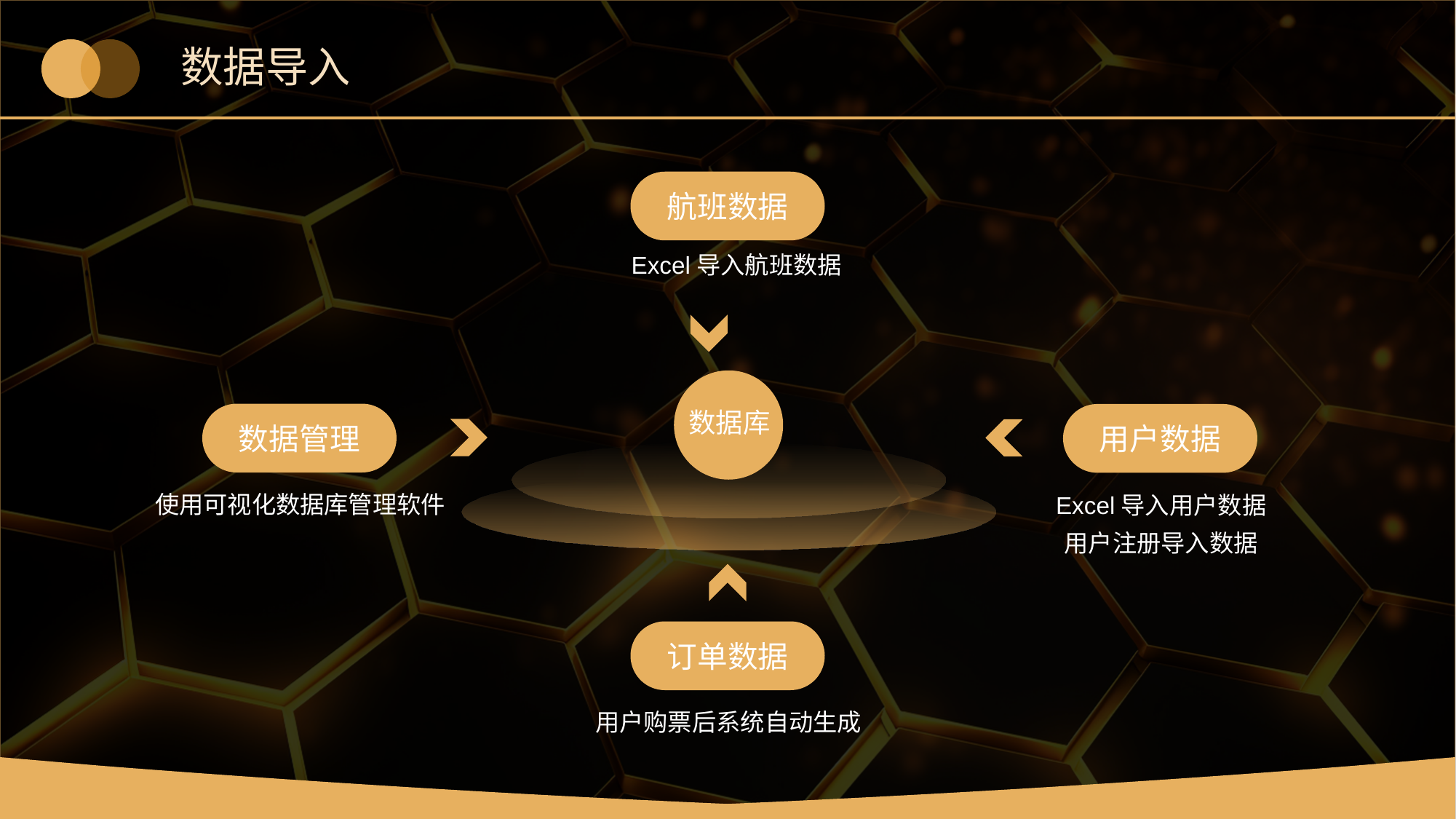

# 数据导入
航班数据

Excel导入航班数据

数据库
数据管理

使用可视化数据库管理软件
用户数据

Excel导入用户数据
用户注册导入数据

订单数据
用户购票后系统自动生成